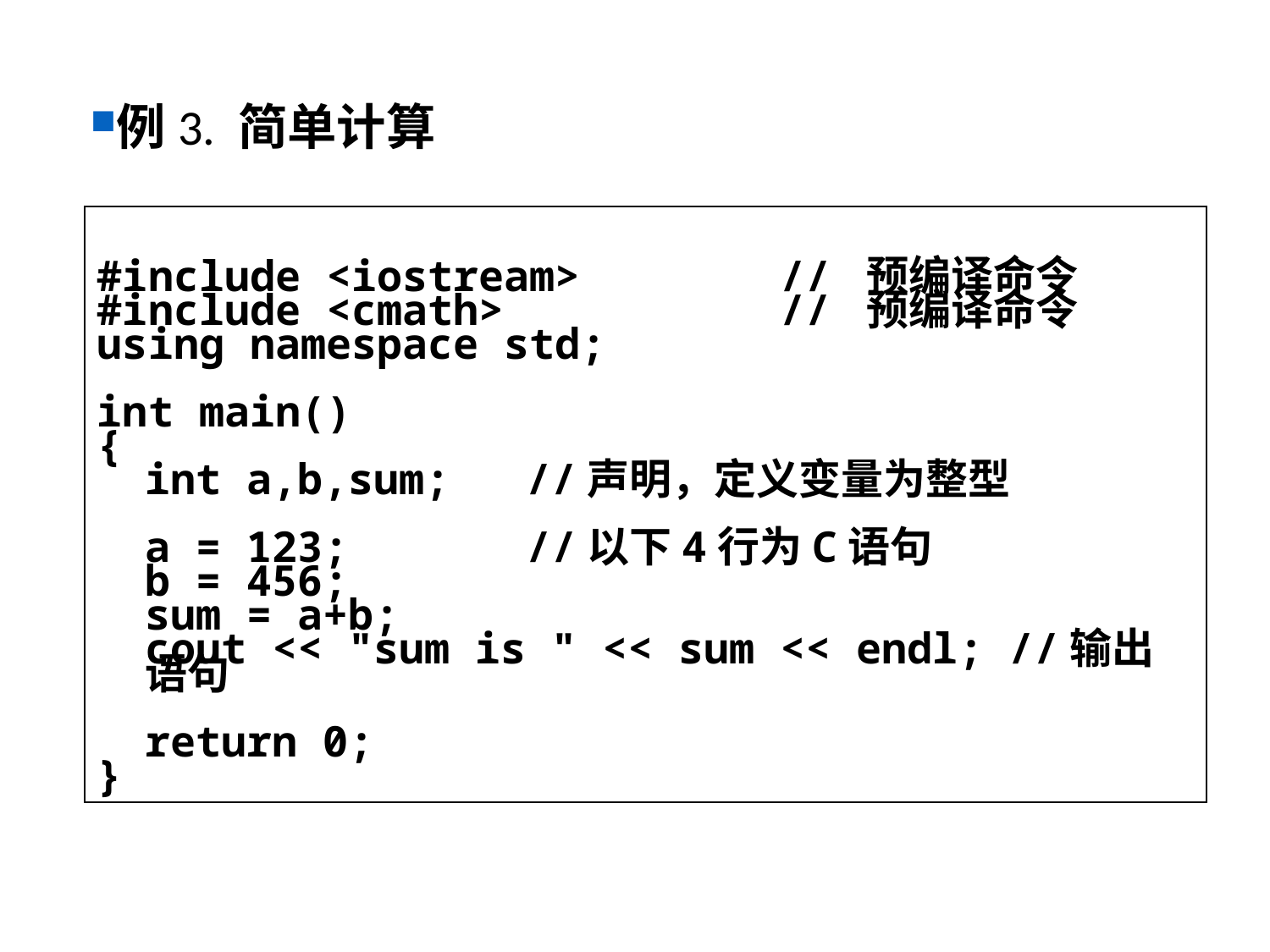

例3. 简单计算

#include <iostream>		// 预编译命令
#include <cmath>			// 预编译命令
using namespace std;

int main()
{
	int a,b,sum;   //声明，定义变量为整型

	a = 123;		//以下4行为C语句
	b = 456;
	sum = a+b;
	cout << "sum is " << sum << endl; //输出语句

	return 0;
}